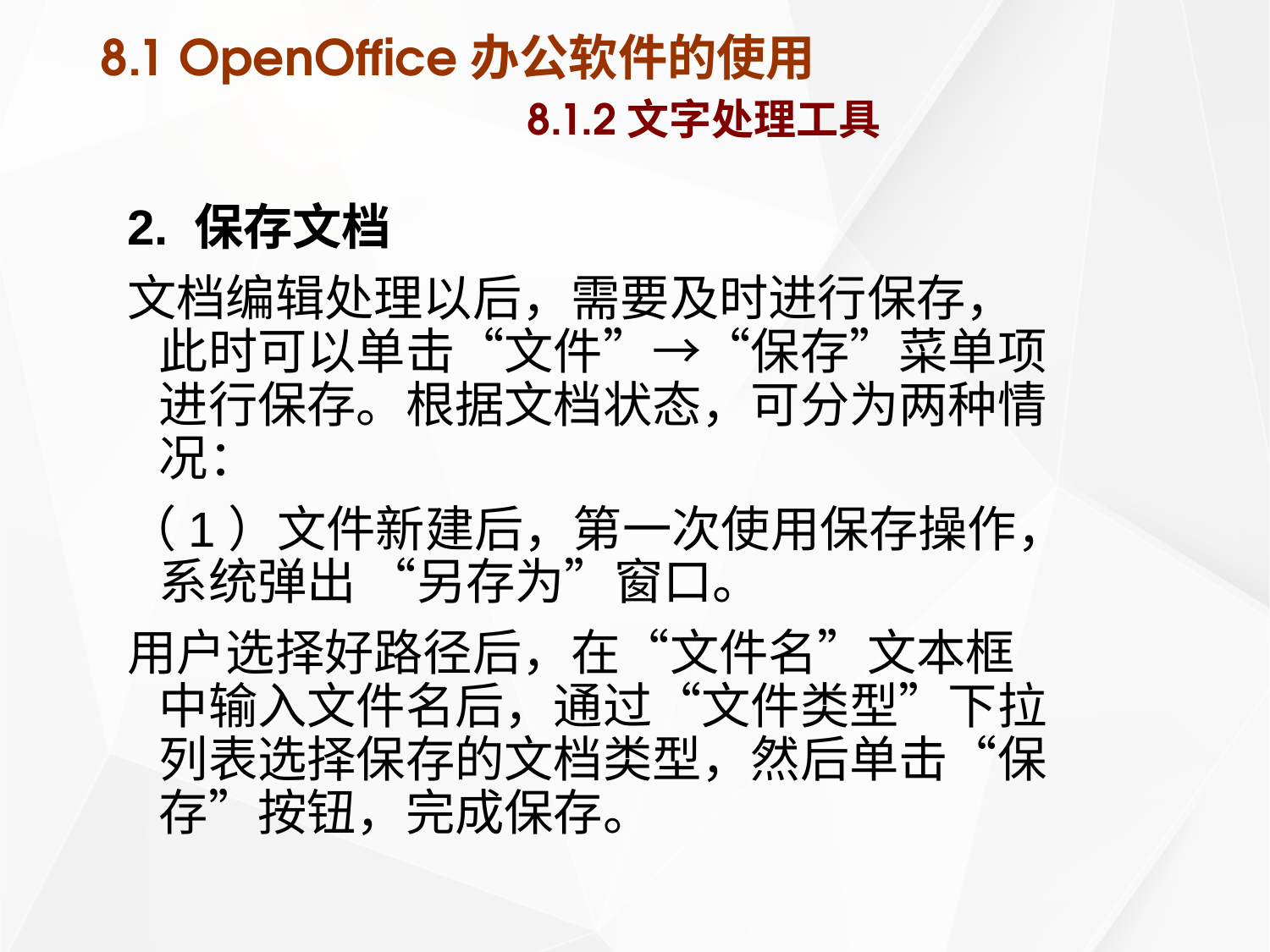

# 8.1 OpenOffice办公软件的使用 8.1.2文字处理工具
2. 保存文档
文档编辑处理以后，需要及时进行保存，此时可以单击“文件”→“保存”菜单项进行保存。根据文档状态，可分为两种情况：
（1）文件新建后，第一次使用保存操作，系统弹出 “另存为”窗口。
用户选择好路径后，在“文件名”文本框中输入文件名后，通过“文件类型”下拉列表选择保存的文档类型，然后单击“保存”按钮，完成保存。